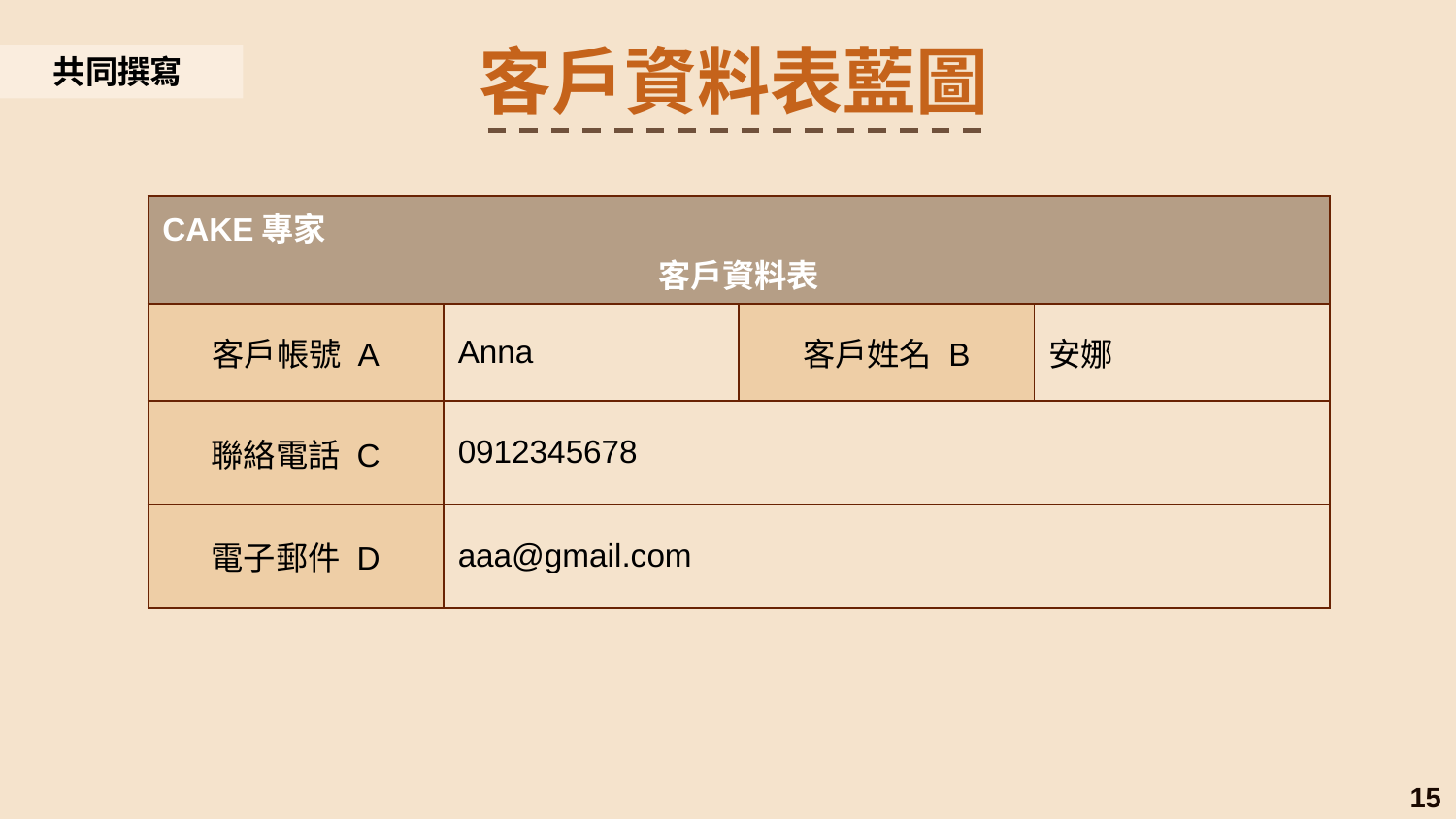

客戶資料表藍圖

共同撰寫
| CAKE專家 客戶資料表 |  |  |  |
| --- | --- | --- | --- |
| 客戶帳號 A | Anna | 客戶姓名 B | 安娜 |
| 聯絡電話 C | 0912345678 |  |  |
| 電子郵件 D | aaa@gmail.com |  |  |
15